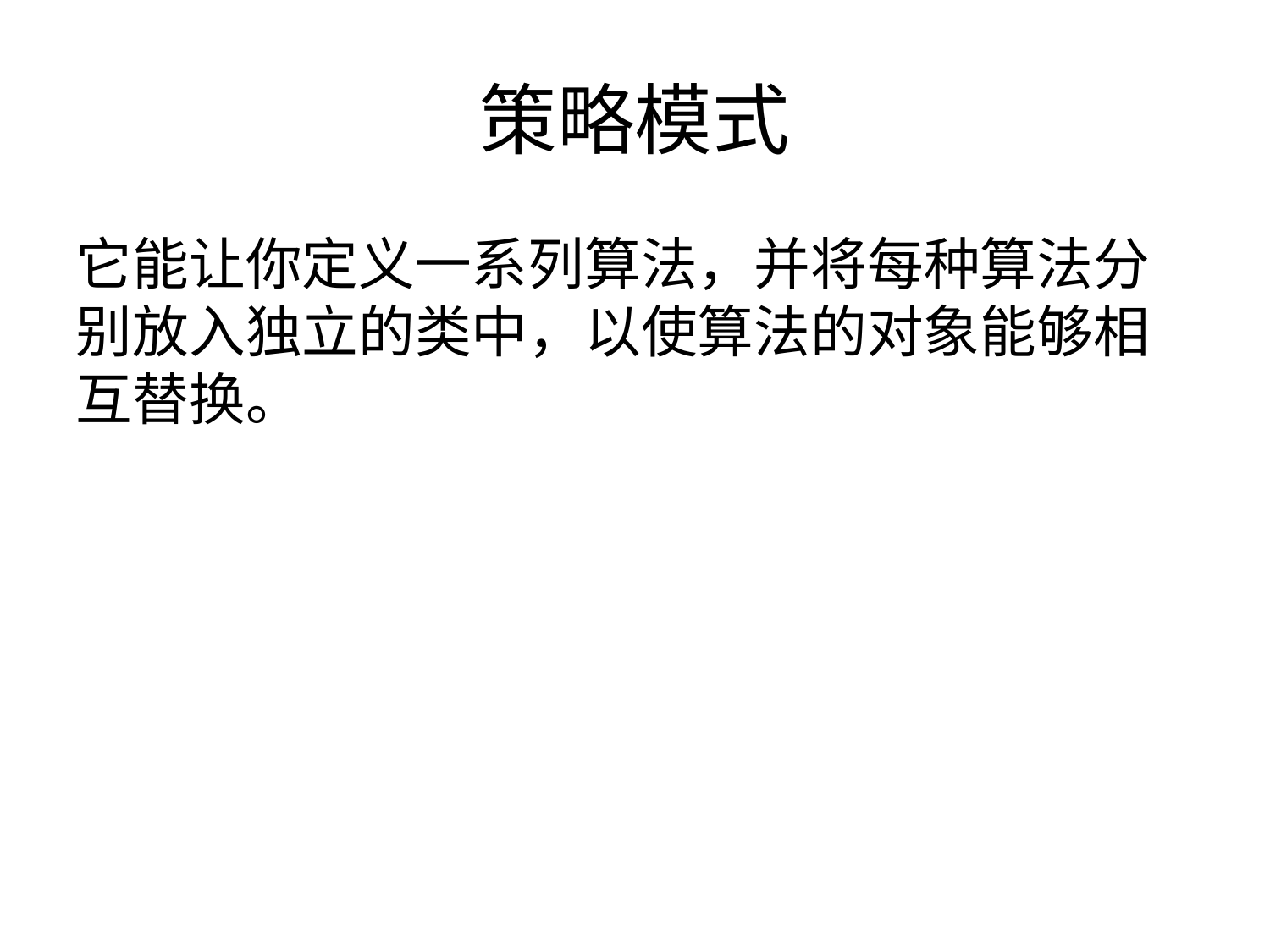

# 策略模式
它能让你定义一系列算法，并将每种算法分别放入独立的类中，以使算法的对象能够相互替换。